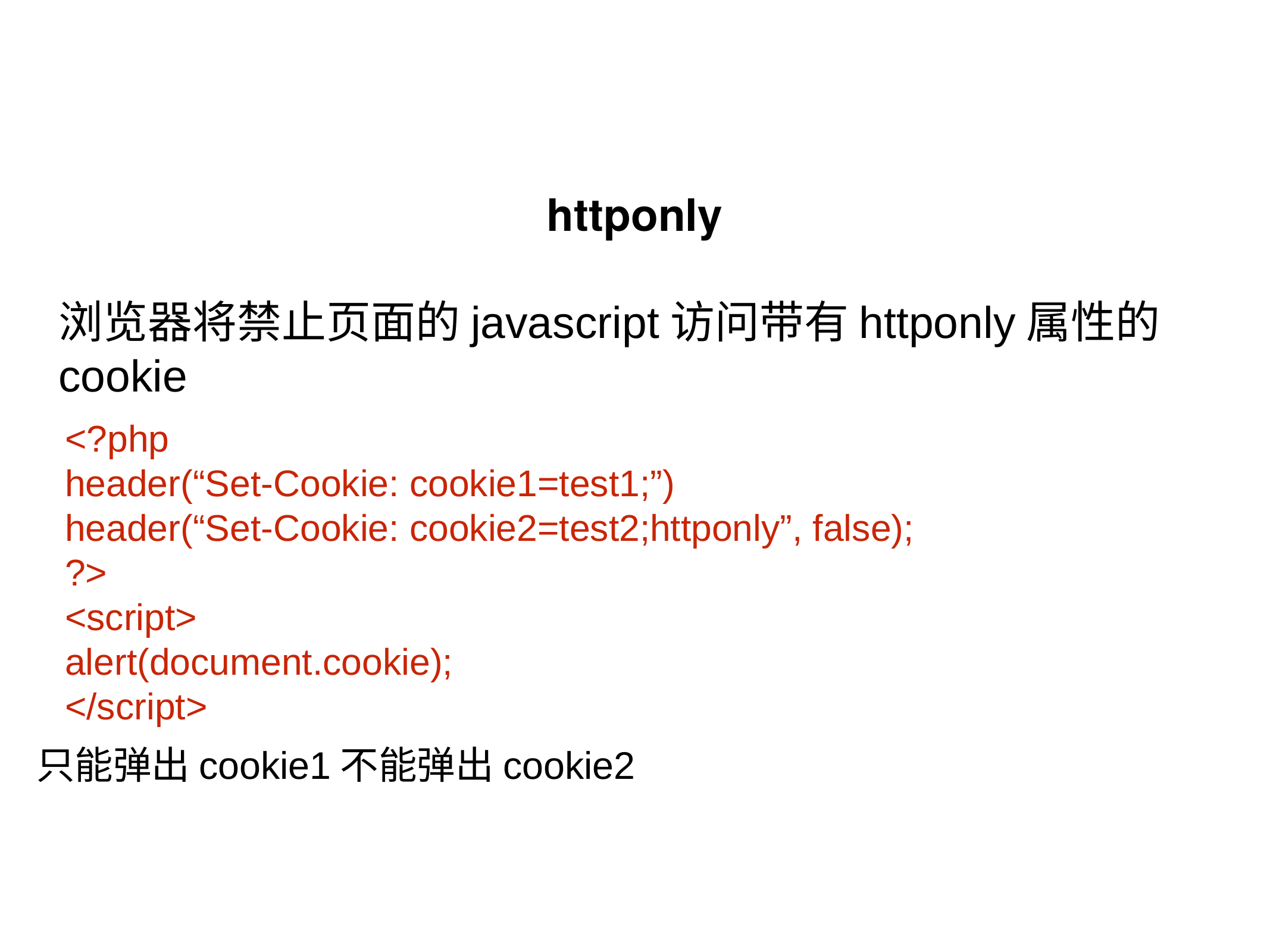

httponly

浏览器将禁止页面的javascript访问带有httponly属性的cookie
<?php
header(“Set-Cookie: cookie1=test1;”)
header(“Set-Cookie: cookie2=test2;httponly”, false);
?>
<script>
alert(document.cookie);
</script>
只能弹出cookie1不能弹出cookie2